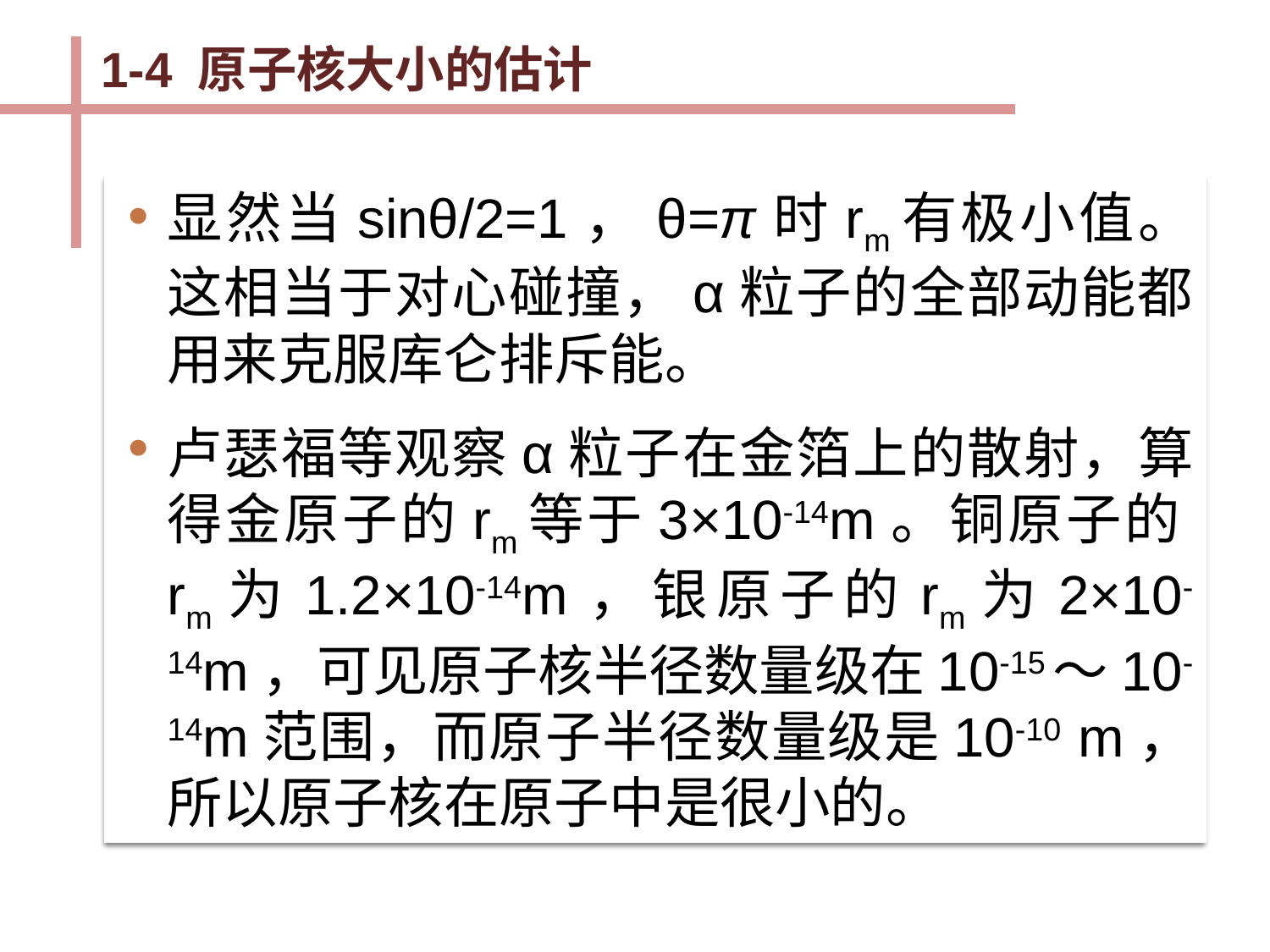

1-4 原子核大小的估计
显然当sinθ/2=1，θ=π时rm有极小值。这相当于对心碰撞，α粒子的全部动能都用来克服库仑排斥能。
卢瑟福等观察α粒子在金箔上的散射，算得金原子的rm等于3×10-14m。铜原子的rm为1.2×10-14m，银原子的rm为2×10-14m，可见原子核半径数量级在10-15～10-14m范围，而原子半径数量级是10-10 m，所以原子核在原子中是很小的。